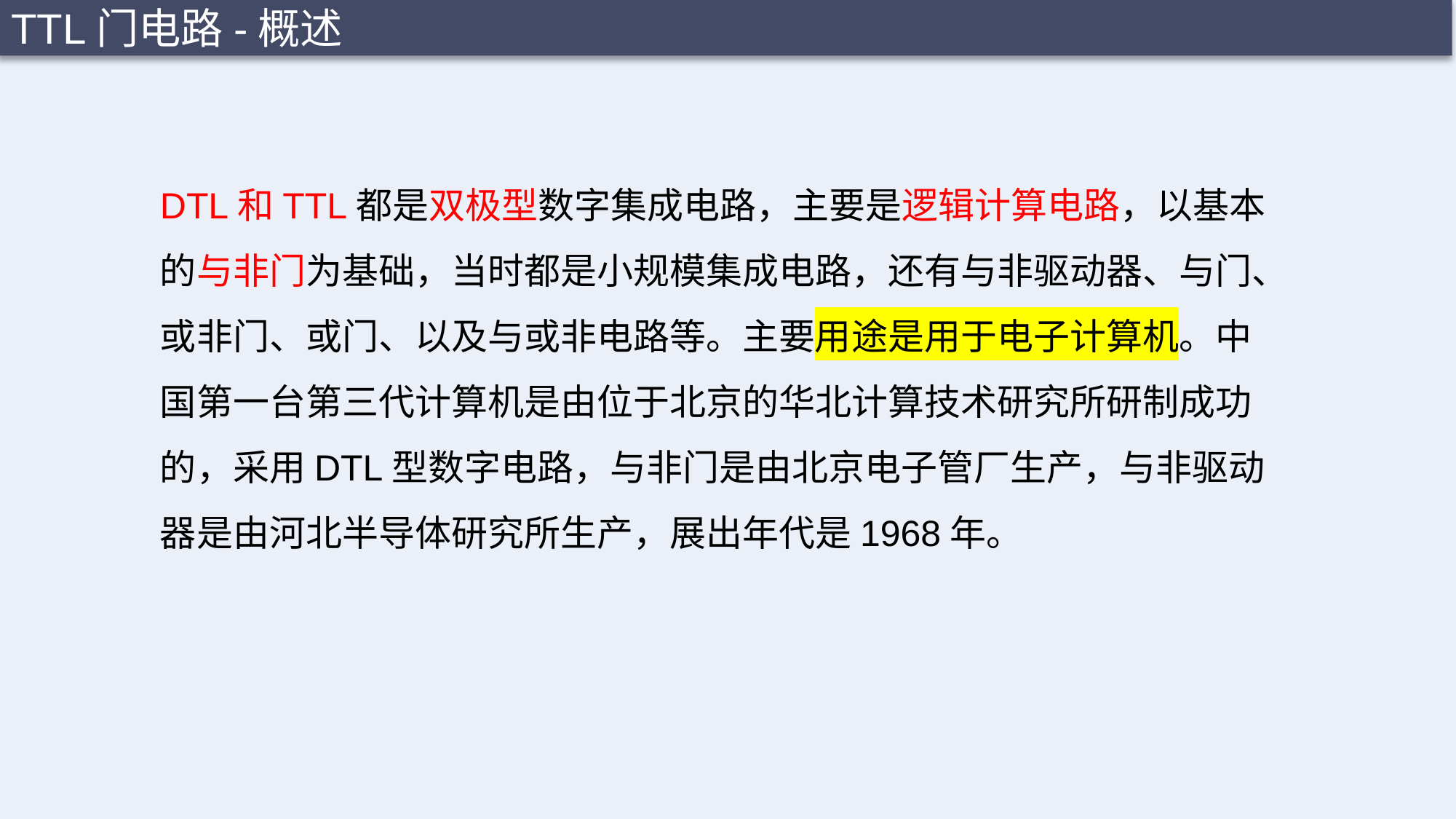

TTL门电路-概述
DTL和TTL都是双极型数字集成电路，主要是逻辑计算电路，以基本的与非门为基础，当时都是小规模集成电路，还有与非驱动器、与门、或非门、或门、以及与或非电路等。主要用途是用于电子计算机。中国第一台第三代计算机是由位于北京的华北计算技术研究所研制成功的，采用DTL型数字电路，与非门是由北京电子管厂生产，与非驱动器是由河北半导体研究所生产，展出年代是1968年。